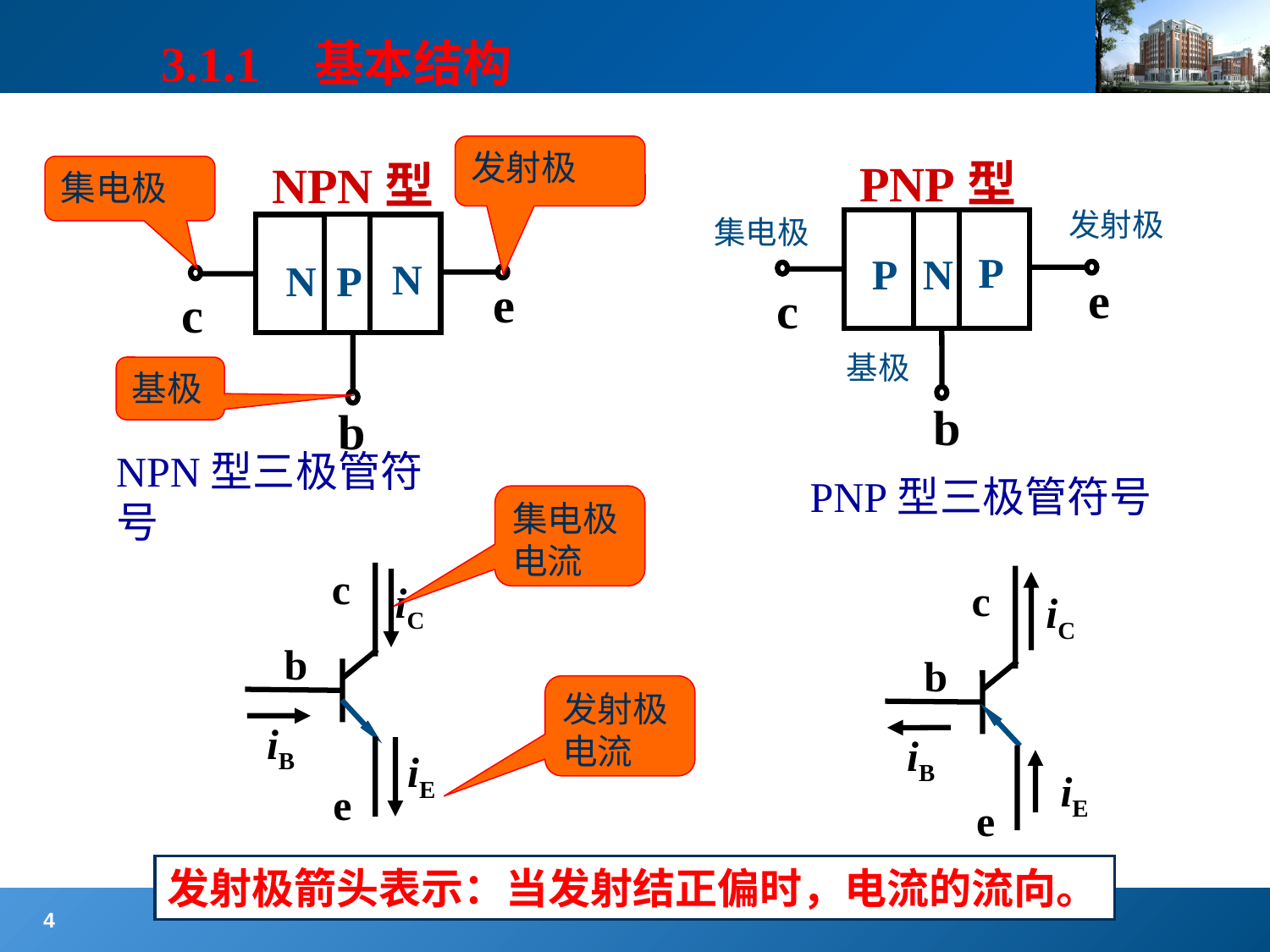

# 3.1.1   基本结构
发射极

PNP型
发射极
集电极
基极
P
P
N
e
c
b
NPN型

集电极
N
N
P
e
c
b
基极
NPN型三极管符号
PNP型三极管符号
集电极电流
c

iC
b

iB

iE
e

c

iC
b

iB

iE
e
发射极电流
发射极箭头表示：当发射结正偏时，电流的流向。